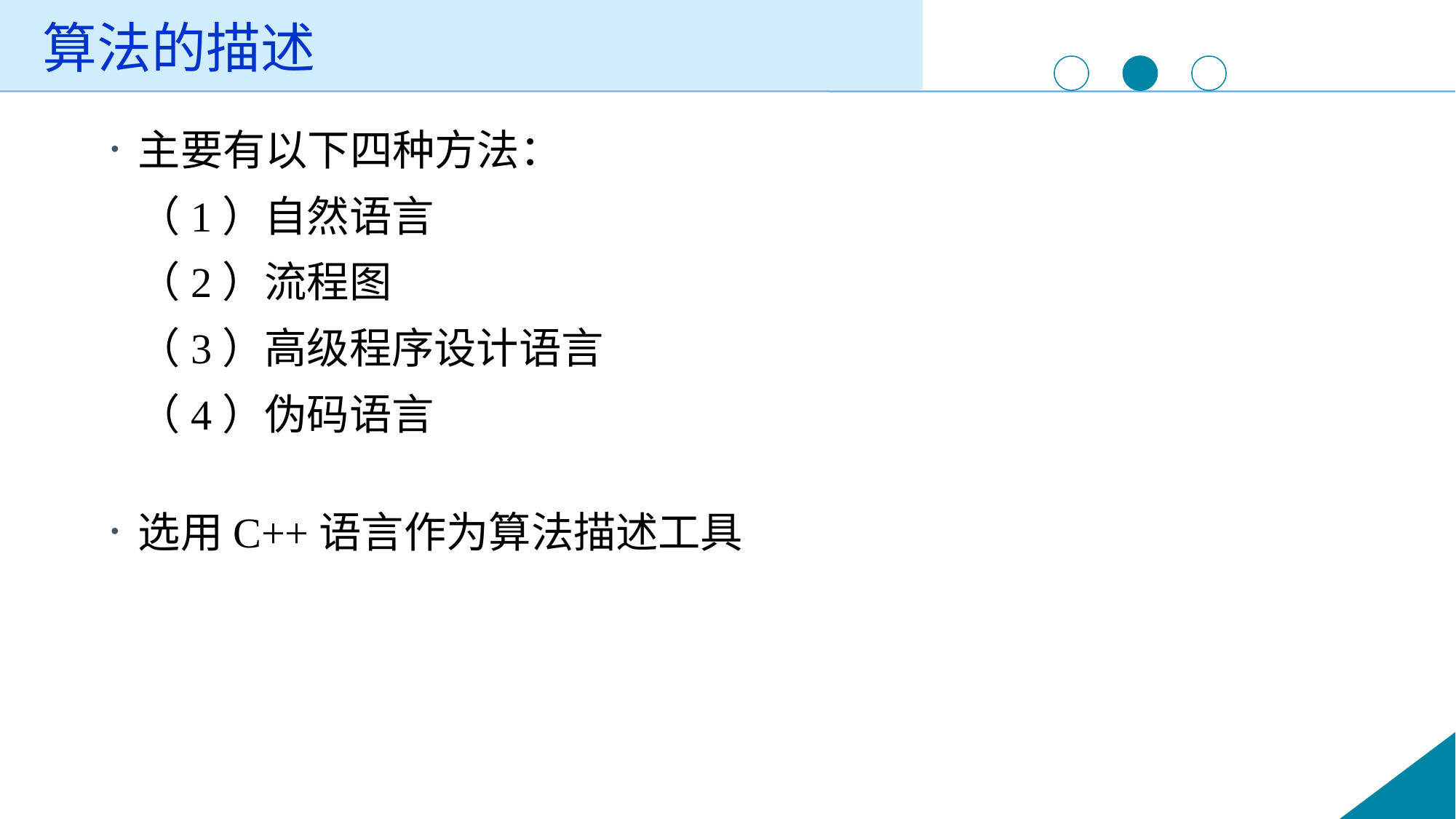

# 算法的描述

主要有以下四种方法：
（1）自然语言
（2）流程图
（3）高级程序设计语言
（4）伪码语言

选用C++语言作为算法描述工具